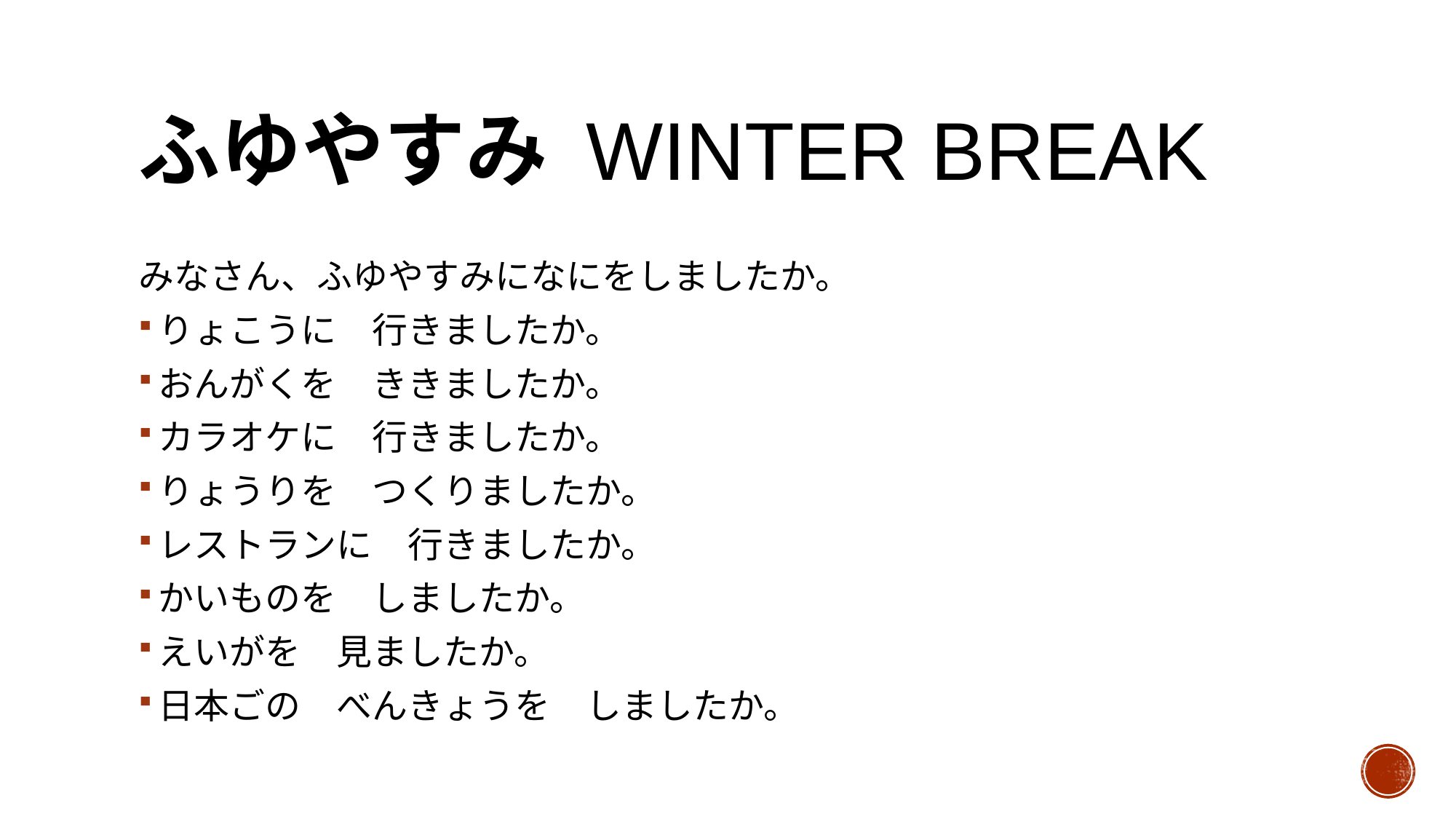

# ふゆやすみ winter break
みなさん、ふゆやすみになにをしましたか。
りょこうに　行きましたか。
おんがくを　ききましたか。
カラオケに　行きましたか。
りょうりを　つくりましたか。
レストランに　行きましたか。
かいものを　しましたか。
えいがを　見ましたか。
日本ごの　べんきょうを　しましたか。